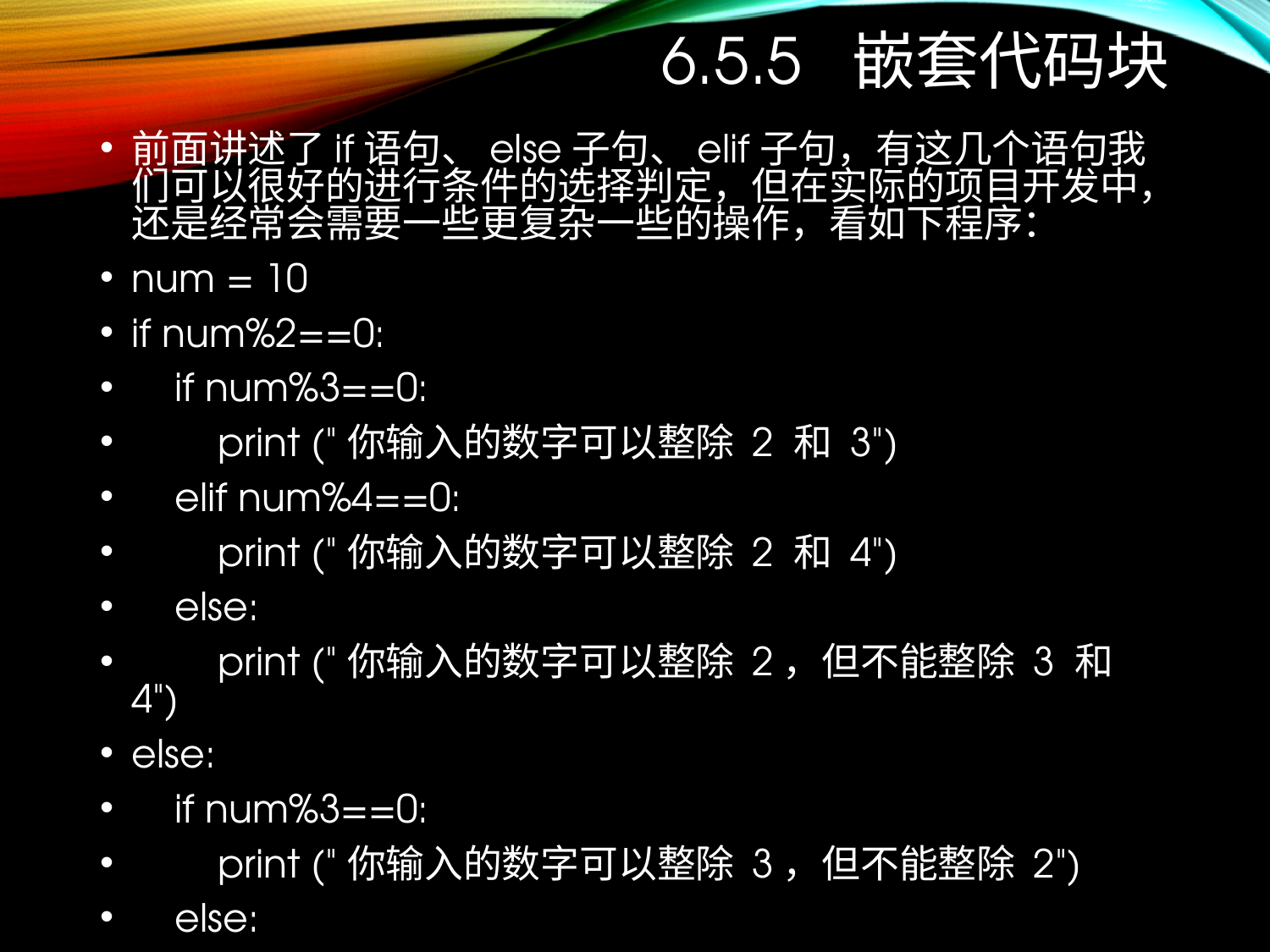

# 6.5.5  嵌套代码块
前面讲述了if语句、else子句、elif子句，有这几个语句我们可以很好的进行条件的选择判定，但在实际的项目开发中，还是经常会需要一些更复杂一些的操作，看如下程序：
num = 10
if num%2==0:
    if num%3==0:
        print ("你输入的数字可以整除 2 和 3")
    elif num%4==0:
        print ("你输入的数字可以整除 2 和 4")
    else:
        print ("你输入的数字可以整除 2，但不能整除 3 和 4")
else:
    if num%3==0:
        print ("你输入的数字可以整除 3，但不能整除 2")
    else:
        print  ("你输入的数字不能整除 2 和 3")